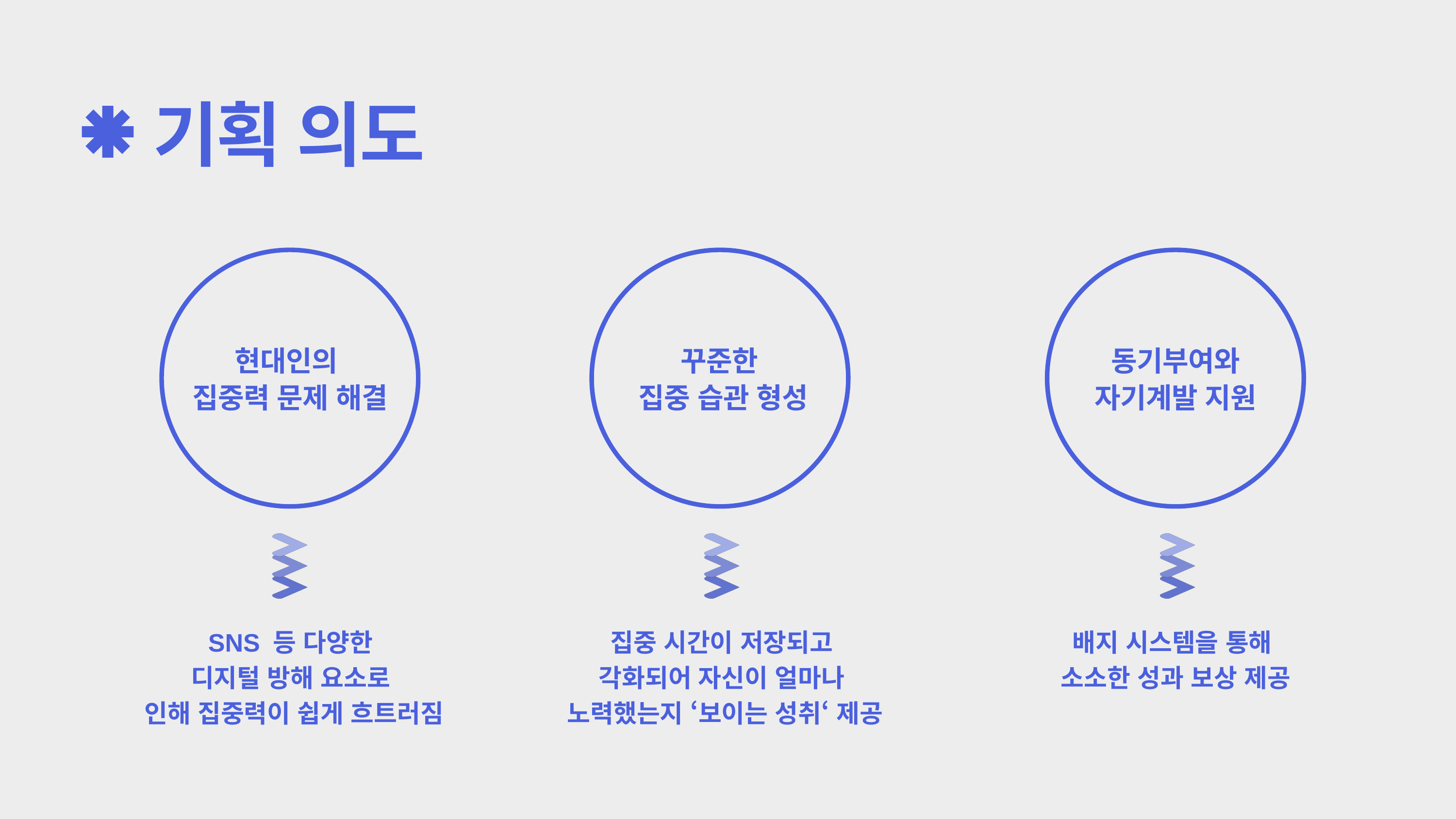

기획 의도

현대인의
집중력 문제 해결
꾸준한
집중 습관 형성
동기부여와
자기계발 지원

SNS 등 다양한
디지털 방해 요소로
인해 집중력이 쉽게 흐트러짐
집중 시간이 저장되고
각화되어 자신이 얼마나
노력했는지 ‘보이는 성취‘ 제공
배지 시스템을 통해
소소한 성과 보상 제공